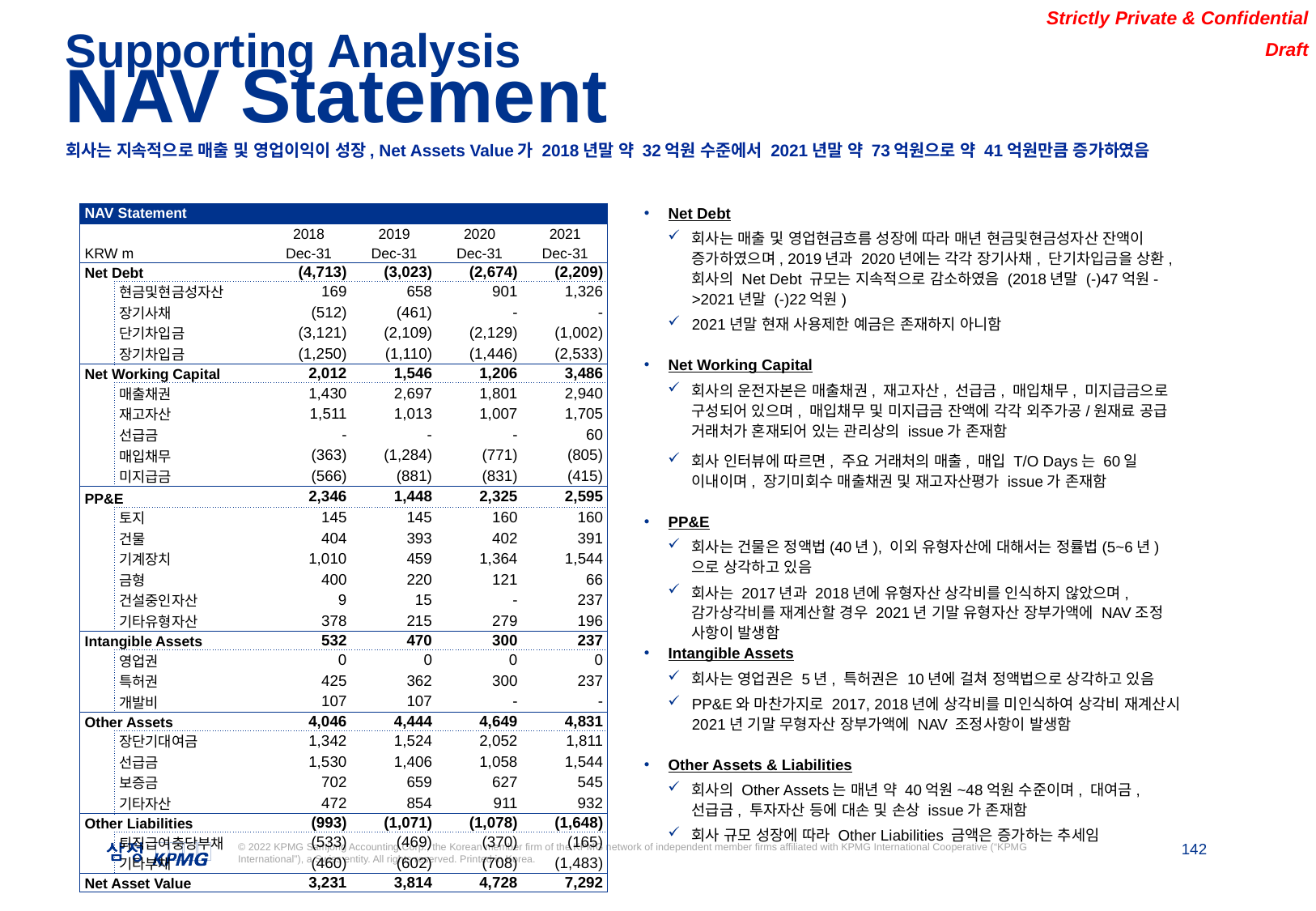

Supporting Analysis
NAV Statement
회사는 지속적으로 매출 및 영업이익이 성장, Net Assets Value가 2018년말 약 32억원 수준에서 2021년말 약 73억원으로 약 41억원만큼 증가하였음
Net Debt
회사는 매출 및 영업현금흐름 성장에 따라 매년 현금및현금성자산 잔액이 증가하였으며, 2019년과 2020년에는 각각 장기사채, 단기차입금을 상환, 회사의 Net Debt 규모는 지속적으로 감소하였음 (2018년말 (-)47억원->2021년말 (-)22억원)
2021년말 현재 사용제한 예금은 존재하지 아니함

Net Working Capital
회사의 운전자본은 매출채권, 재고자산, 선급금, 매입채무, 미지급금으로 구성되어 있으며, 매입채무 및 미지급금 잔액에 각각 외주가공/원재료 공급 거래처가 혼재되어 있는 관리상의 issue가 존재함
회사 인터뷰에 따르면, 주요 거래처의 매출, 매입 T/O Days는 60일 이내이며, 장기미회수 매출채권 및 재고자산평가 issue가 존재함

PP&E
회사는 건물은 정액법(40년), 이외 유형자산에 대해서는 정률법(5~6년)으로 상각하고 있음
회사는 2017년과 2018년에 유형자산 상각비를 인식하지 않았으며, 감가상각비를 재계산할 경우 2021년 기말 유형자산 장부가액에 NAV조정 사항이 발생함
Intangible Assets
회사는 영업권은 5년, 특허권은 10년에 걸쳐 정액법으로 상각하고 있음
PP&E와 마찬가지로 2017, 2018년에 상각비를 미인식하여 상각비 재계산시 2021년 기말 무형자산 장부가액에 NAV 조정사항이 발생함

Other Assets & Liabilities
회사의 Other Assets는 매년 약 40억원~48억원 수준이며, 대여금, 선급금, 투자자산 등에 대손 및 손상 issue가 존재함
회사 규모 성장에 따라 Other Liabilities 금액은 증가하는 추세임

| NAV Statement |  |  |  |  |  |  |
| --- | --- | --- | --- | --- | --- | --- |
|  |  |  | 2018 | 2019 | 2020 | 2021 |
| KRW m |  |  | Dec-31 | Dec-31 | Dec-31 | Dec-31 |
| Net Debt |  |  | (4,713) | (3,023) | (2,674) | (2,209) |
|  | 현금및현금성자산 |  | 169 | 658 | 901 | 1,326 |
|  | 장기사채 |  | (512) | (461) | - | - |
|  | 단기차입금 |  | (3,121) | (2,109) | (2,129) | (1,002) |
|  | 장기차입금 |  | (1,250) | (1,110) | (1,446) | (2,533) |
| Net Working Capital |  |  | 2,012 | 1,546 | 1,206 | 3,486 |
|  | 매출채권 |  | 1,430 | 2,697 | 1,801 | 2,940 |
|  | 재고자산 |  | 1,511 | 1,013 | 1,007 | 1,705 |
|  | 선급금 |  | - | - | - | 60 |
|  | 매입채무 |  | (363) | (1,284) | (771) | (805) |
|  | 미지급금 |  | (566) | (881) | (831) | (415) |
| PP&E |  |  | 2,346 | 1,448 | 2,325 | 2,595 |
|  | 토지 |  | 145 | 145 | 160 | 160 |
|  | 건물 |  | 404 | 393 | 402 | 391 |
|  | 기계장치 |  | 1,010 | 459 | 1,364 | 1,544 |
|  | 금형 |  | 400 | 220 | 121 | 66 |
|  | 건설중인자산 |  | 9 | 15 | - | 237 |
|  | 기타유형자산 |  | 378 | 215 | 279 | 196 |
| Intangible Assets |  |  | 532 | 470 | 300 | 237 |
|  | 영업권 |  | 0 | 0 | 0 | 0 |
|  | 특허권 |  | 425 | 362 | 300 | 237 |
|  | 개발비 |  | 107 | 107 | - | - |
| Other Assets |  |  | 4,046 | 4,444 | 4,649 | 4,831 |
|  | 장단기대여금 |  | 1,342 | 1,524 | 2,052 | 1,811 |
|  | 선급금 |  | 1,530 | 1,406 | 1,058 | 1,544 |
|  | 보증금 |  | 702 | 659 | 627 | 545 |
|  | 기타자산 |  | 472 | 854 | 911 | 932 |
| Other Liabilities |  |  | (993) | (1,071) | (1,078) | (1,648) |
|  | 퇴직급여충당부채 |  | (533) | (469) | (370) | (165) |
|  | 기타부채 |  | (460) | (602) | (708) | (1,483) |
| Net Asset Value |  |  | 3,231 | 3,814 | 4,728 | 7,292 |